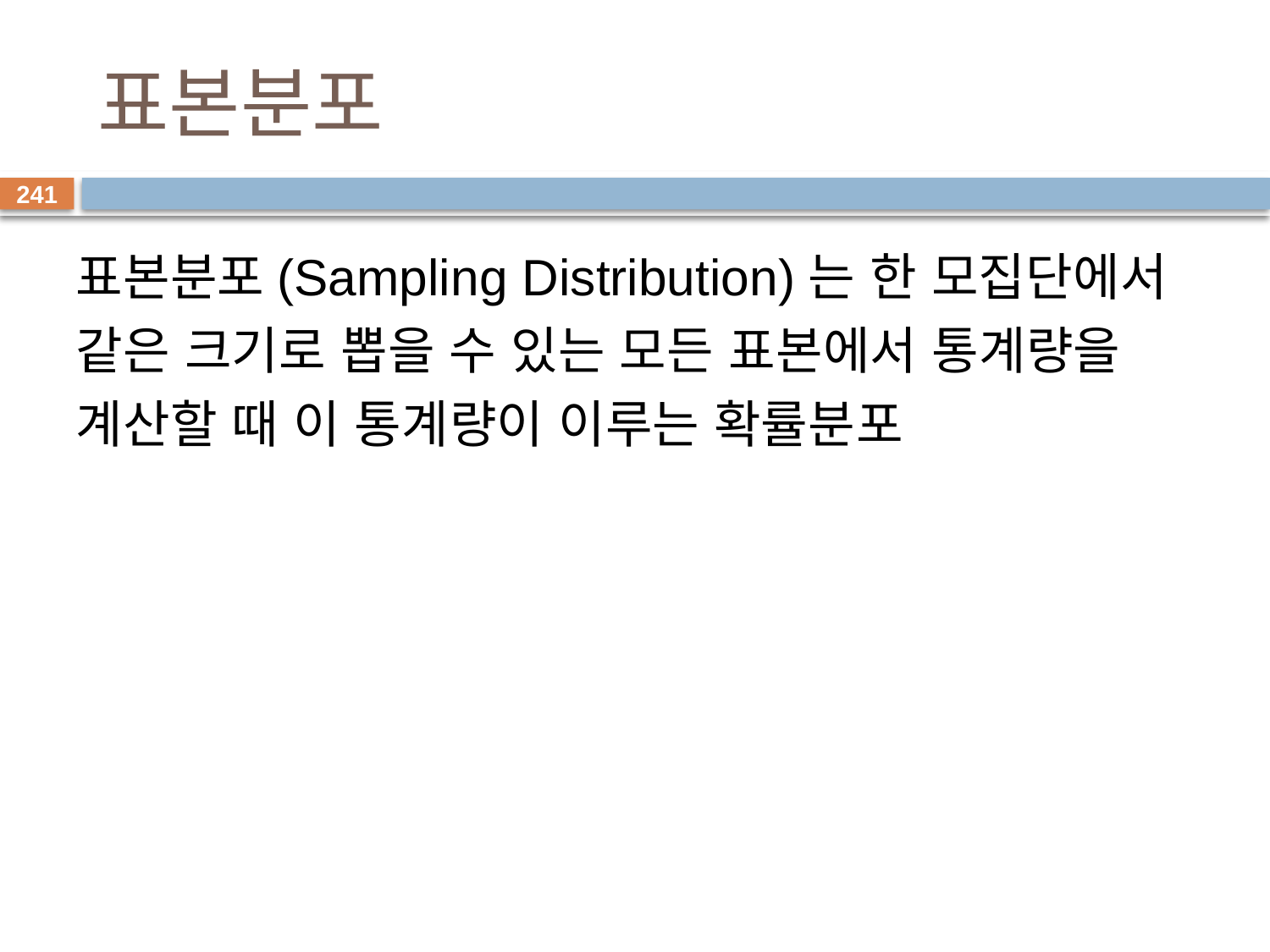

# 표본분포
241
표본분포(Sampling Distribution)는 한 모집단에서 같은 크기로 뽑을 수 있는 모든 표본에서 통계량을 계산할 때 이 통계량이 이루는 확률분포